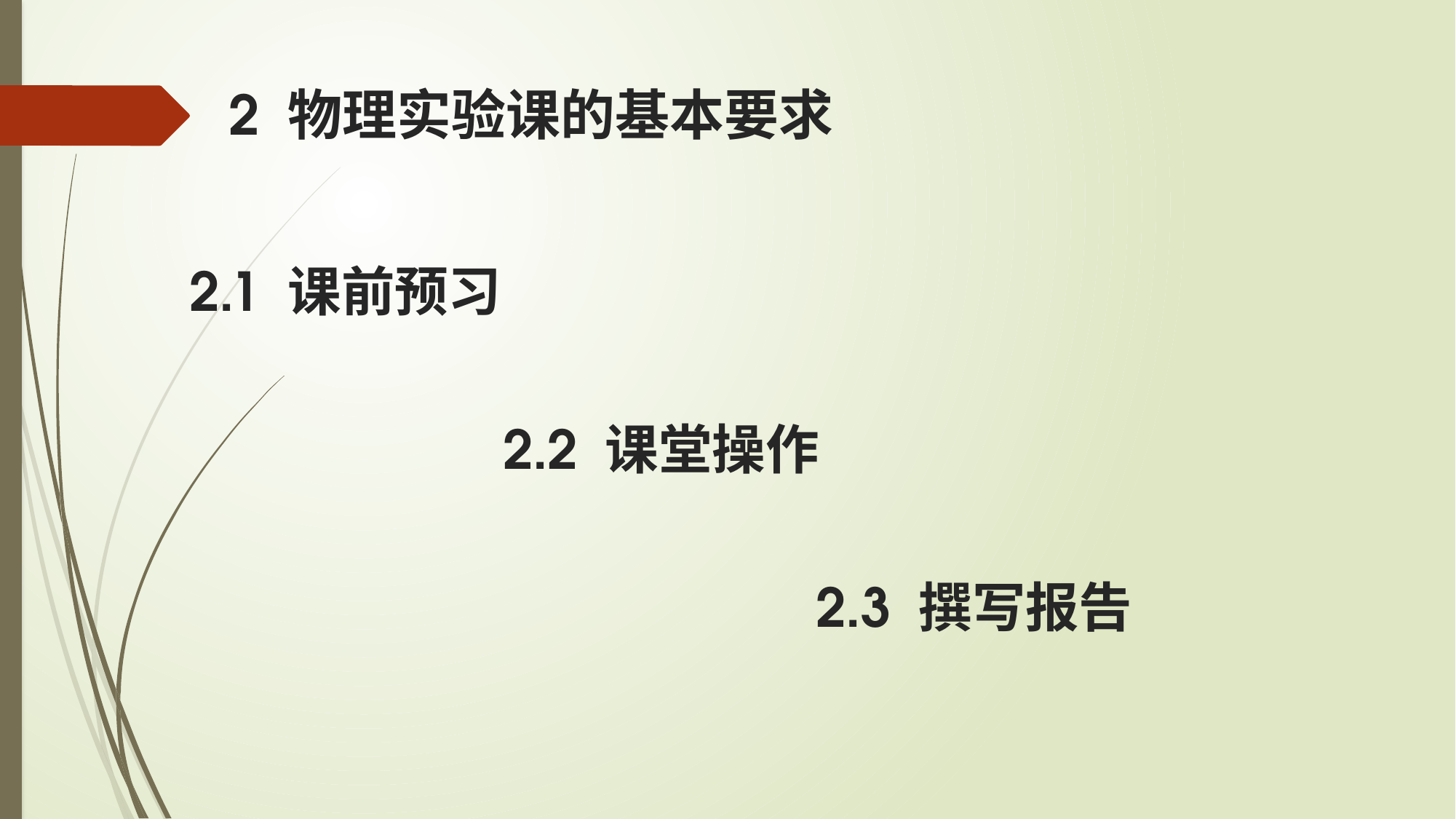

# 2 物理实验课的基本要求
2.1 课前预习

                     2.2 课堂操作

                                          2.3 撰写报告